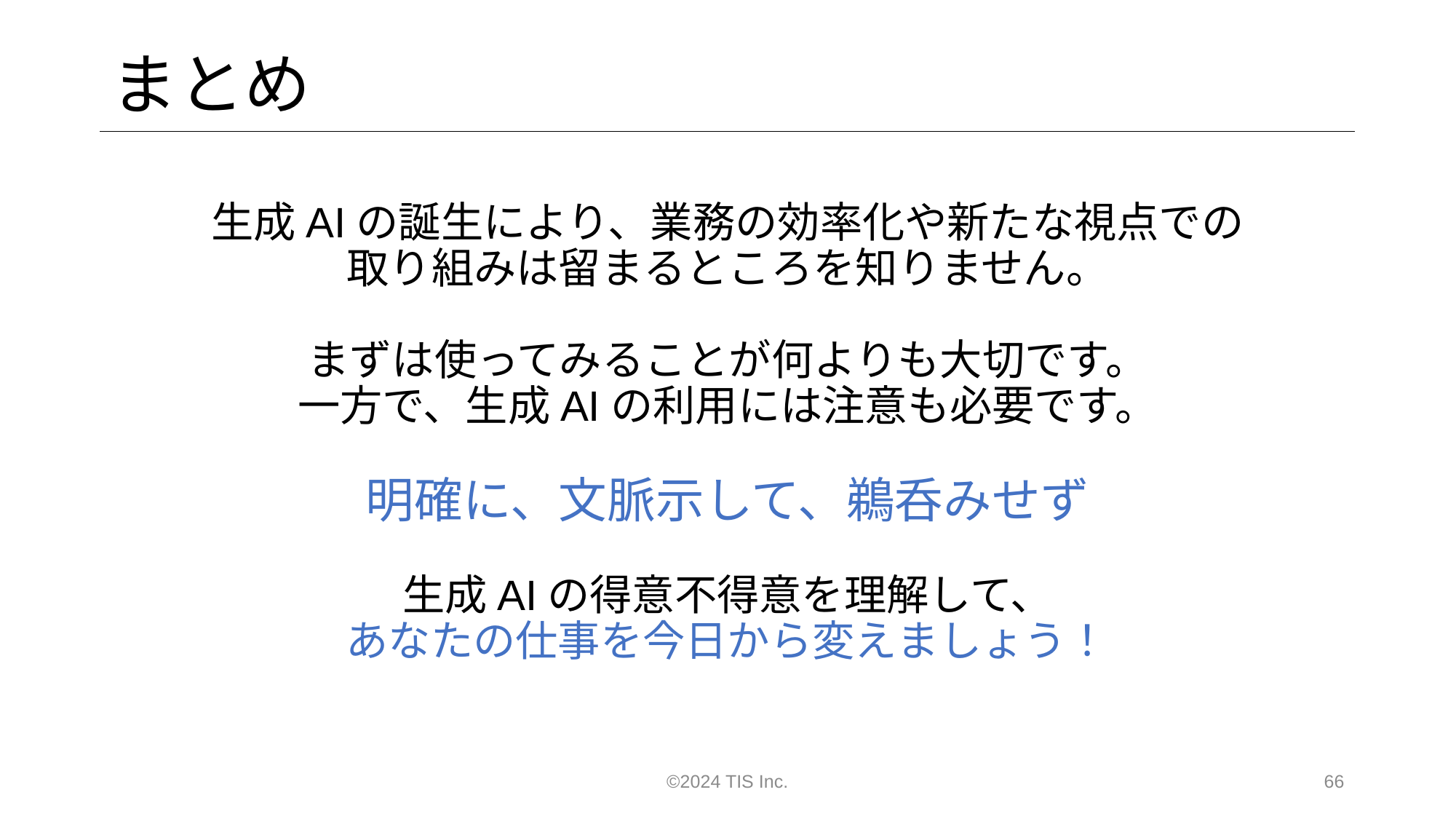

# まとめ

生成AIの誕生により、業務の効率化や新たな視点での
取り組みは留まるところを知りません。
まずは使ってみることが何よりも大切です。
一方で、生成AIの利用には注意も必要です。
明確に、文脈示して、鵜呑みせず

生成AIの得意不得意を理解して、
あなたの仕事を今日から変えましょう！
©2024 TIS Inc.
66